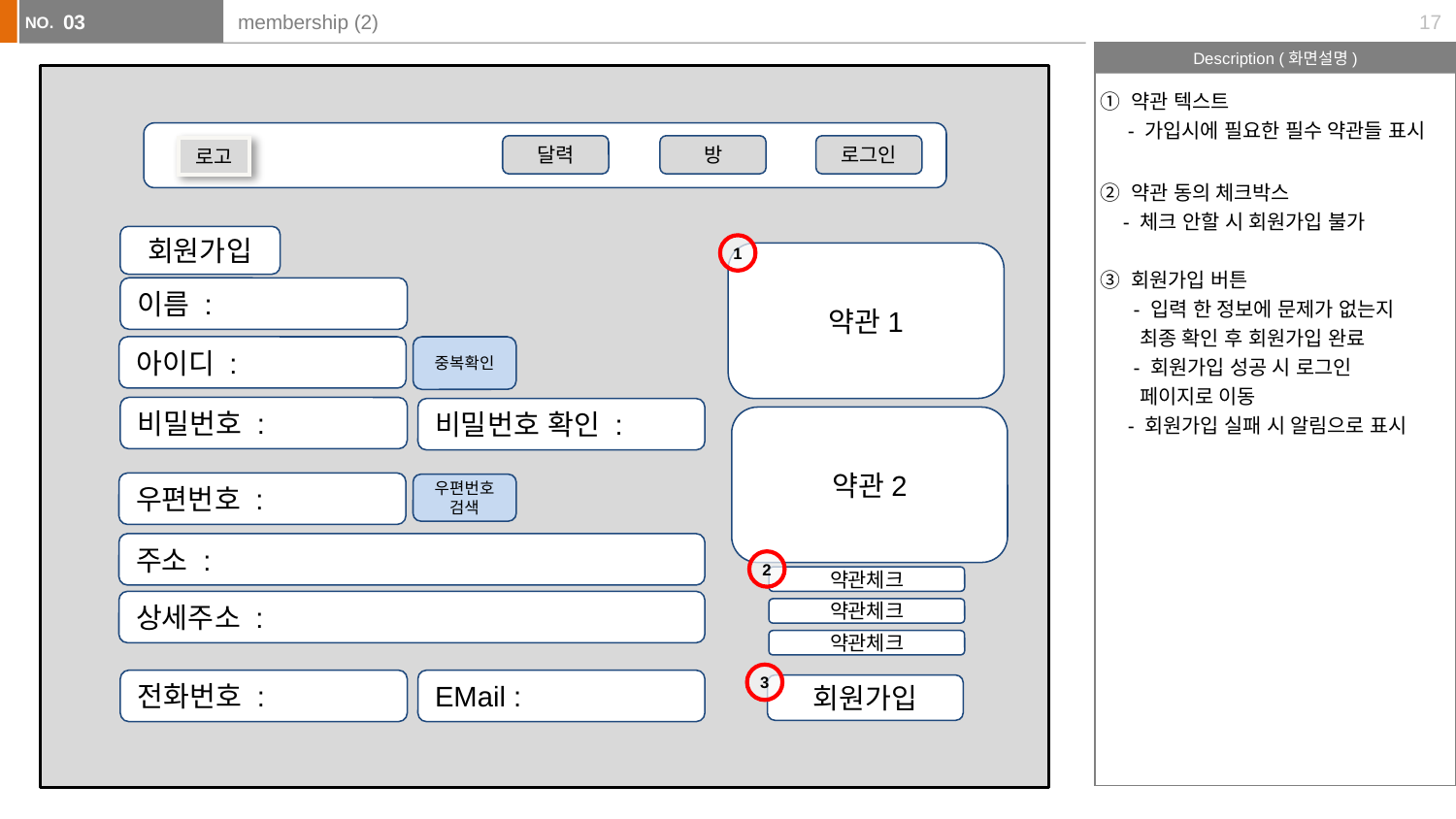

17
03
# membership (2)

① 약관 텍스트
    - 가입시에 필요한 필수 약관들 표시

② 약관 동의 체크박스
    - 체크 안할 시 회원가입 불가

③ 회원가입 버튼
     - 입력 한 정보에 문제가 없는지
       최종 확인 후 회원가입 완료
     - 회원가입 성공 시 로그인
       페이지로 이동
    - 회원가입 실패 시 알림으로 표시

달력
방
로그인
로고
회원가입
1
약관1
이름 :
아이디 :
중복확인
비밀번호 :
비밀번호 확인 :
약관2
우편번호 :
우편번호 검색
주소 :
2
약관체크
상세주소 :
약관체크
약관체크
3
전화번호 :
EMail :
회원가입